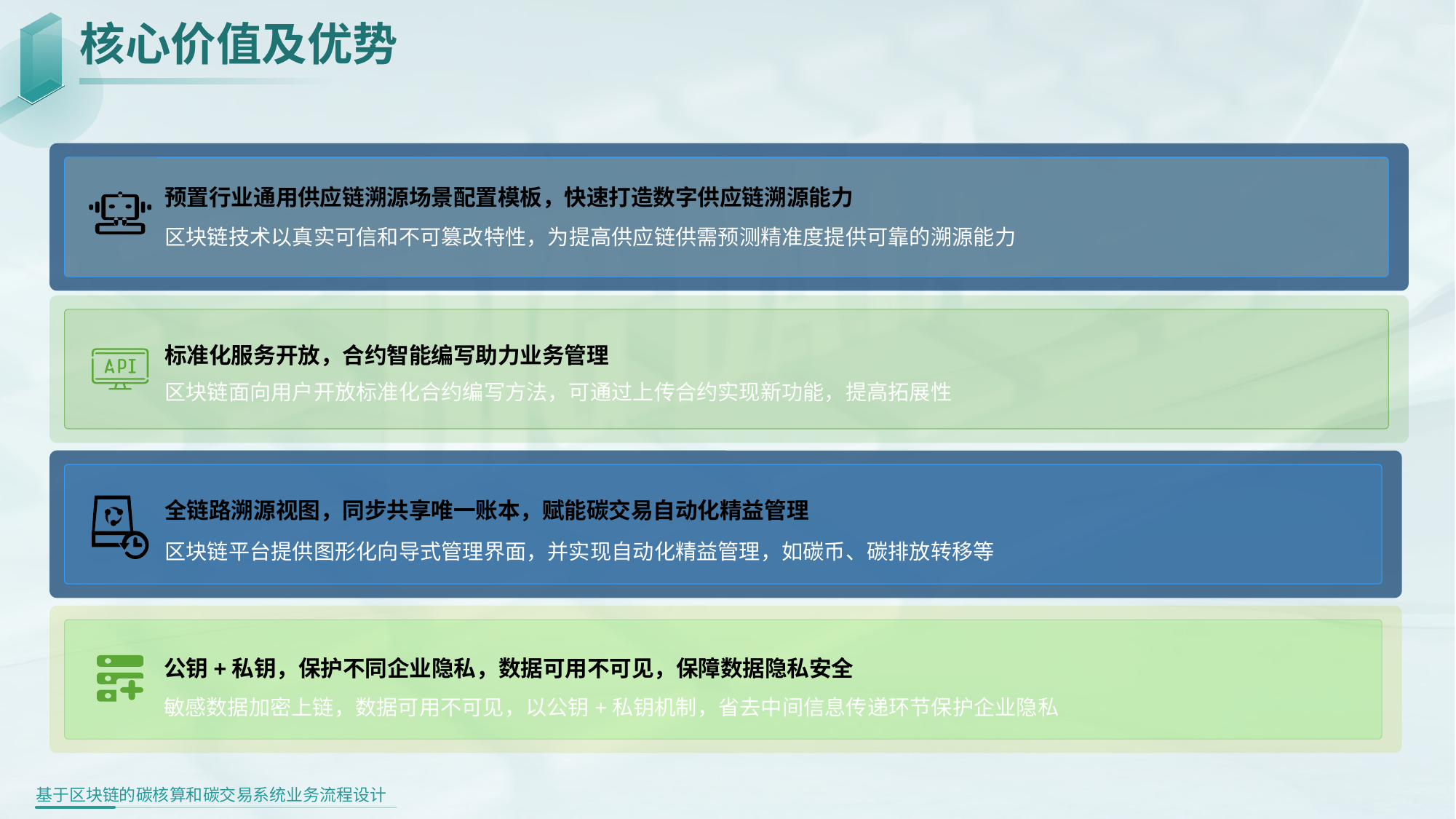

核心价值及优势

预置行业通用供应链溯源场景配置模板，快速打造数字供应链溯源能力

区块链技术以真实可信和不可篡改特性，为提高供应链供需预测精准度提供可靠的溯源能力

标准化服务开放，合约智能编写助力业务管理

区块链面向用户开放标准化合约编写方法，可通过上传合约实现新功能，提高拓展性

全链路溯源视图，同步共享唯一账本，赋能碳交易自动化精益管理

区块链平台提供图形化向导式管理界面，并实现自动化精益管理，如碳币、碳排放转移等

公钥+私钥，保护不同企业隐私，数据可用不可见，保障数据隐私安全

敏感数据加密上链，数据可用不可见，以公钥+私钥机制，省去中间信息传递环节保护企业隐私